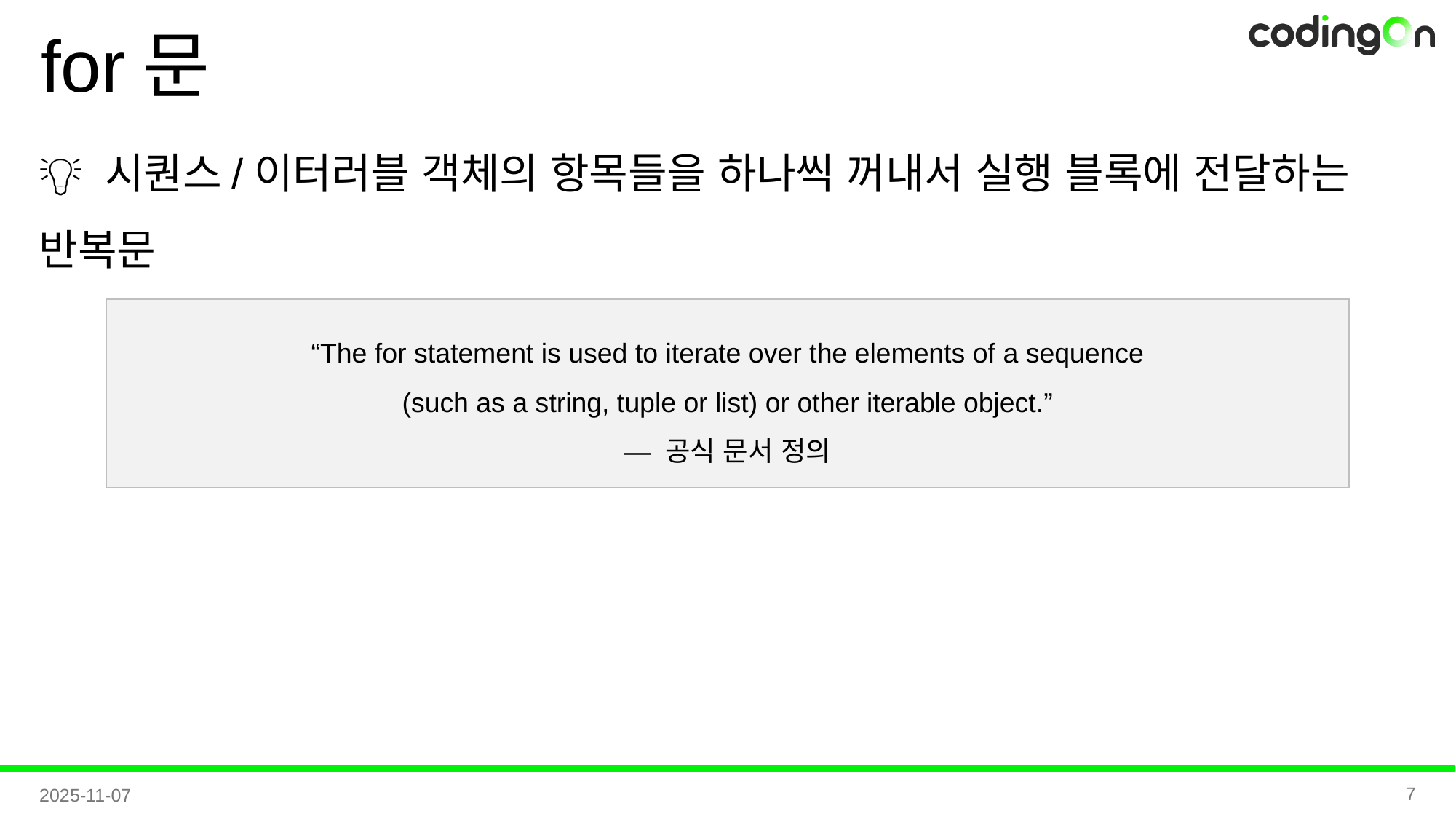

# for문
💡 시퀀스/이터러블 객체의 항목들을 하나씩 꺼내서 실행 블록에 전달하는 반복문
“The for statement is used to iterate over the elements of a sequence
(such as a string, tuple or list) or other iterable object.”
— 공식 문서 정의
7
2025-11-07